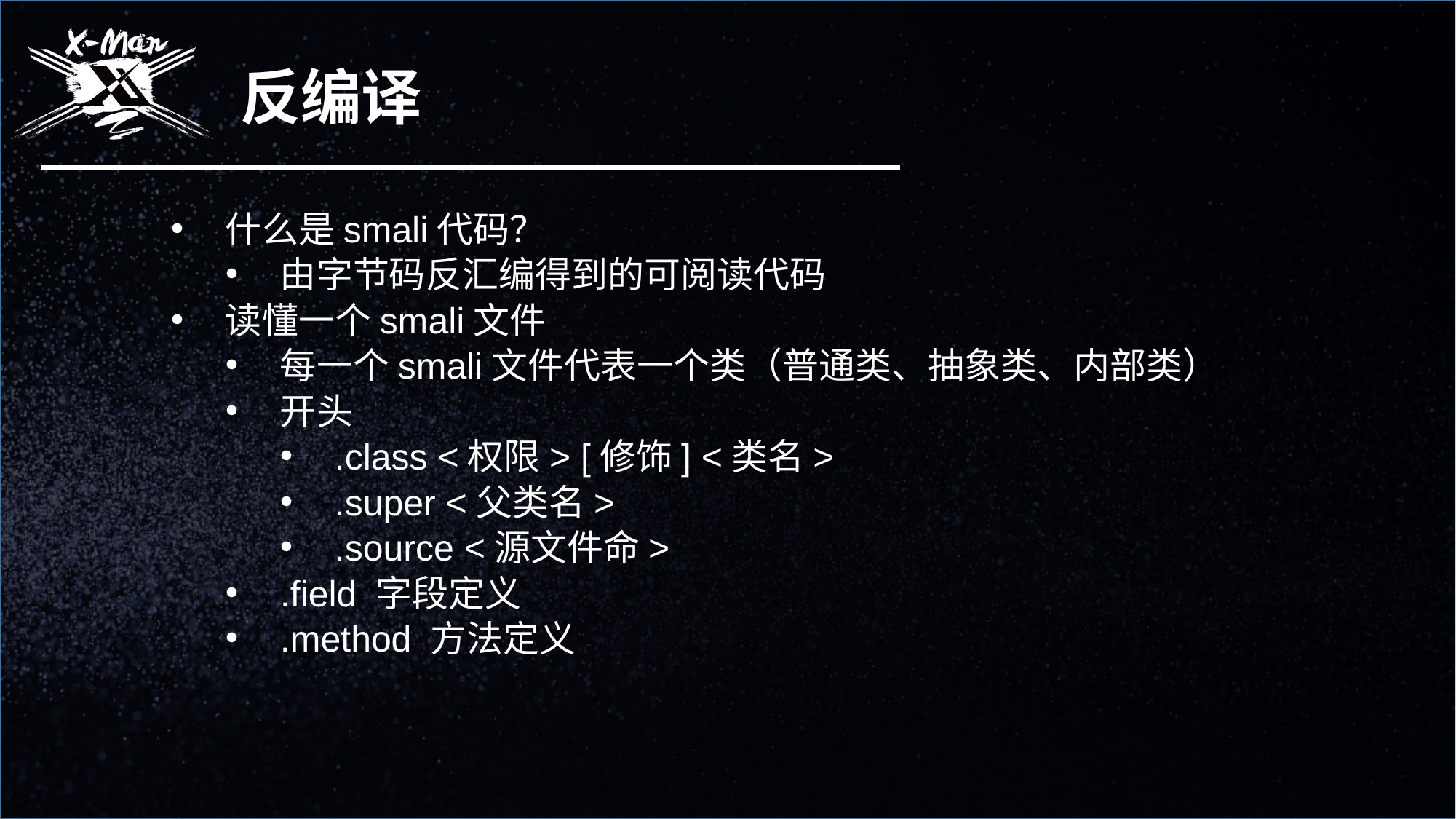

反编译
什么是smali代码？
由字节码反汇编得到的可阅读代码
读懂一个smali文件
每一个smali文件代表一个类（普通类、抽象类、内部类）
开头
.class <权限> [修饰] <类名>
.super <父类名>
.source <源文件命>
.field 字段定义
.method 方法定义